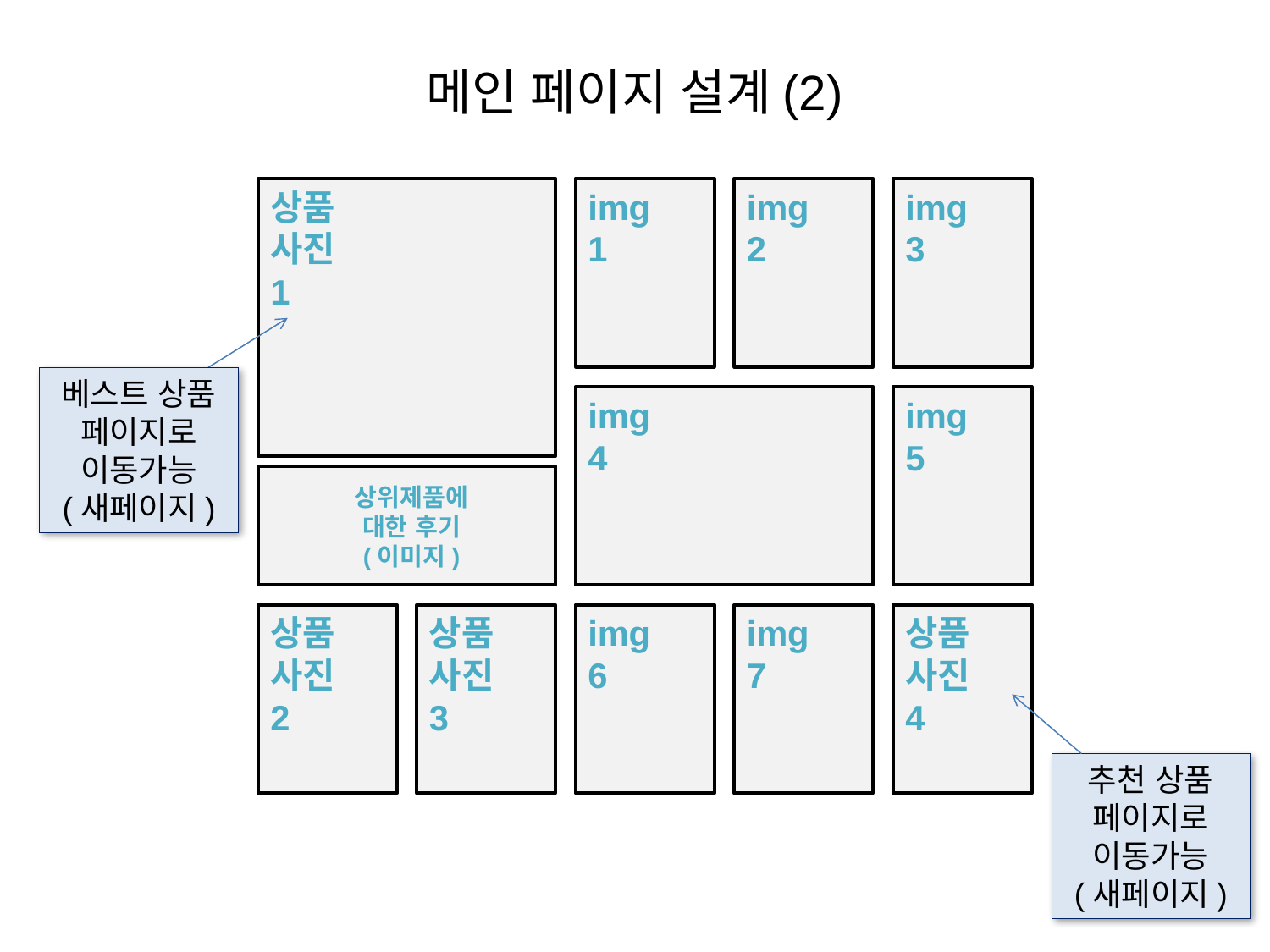

# 메인 페이지 설계(2)

상품사진1

img2

img3
img1
베스트 상품
페이지로
이동가능
(새페이지)

img4

img5

상위제품에 대한 후기
(이미지)

상품사진2

상품사진3

img6

img7

상품사진4
추천 상품 페이지로
이동가능
(새페이지)